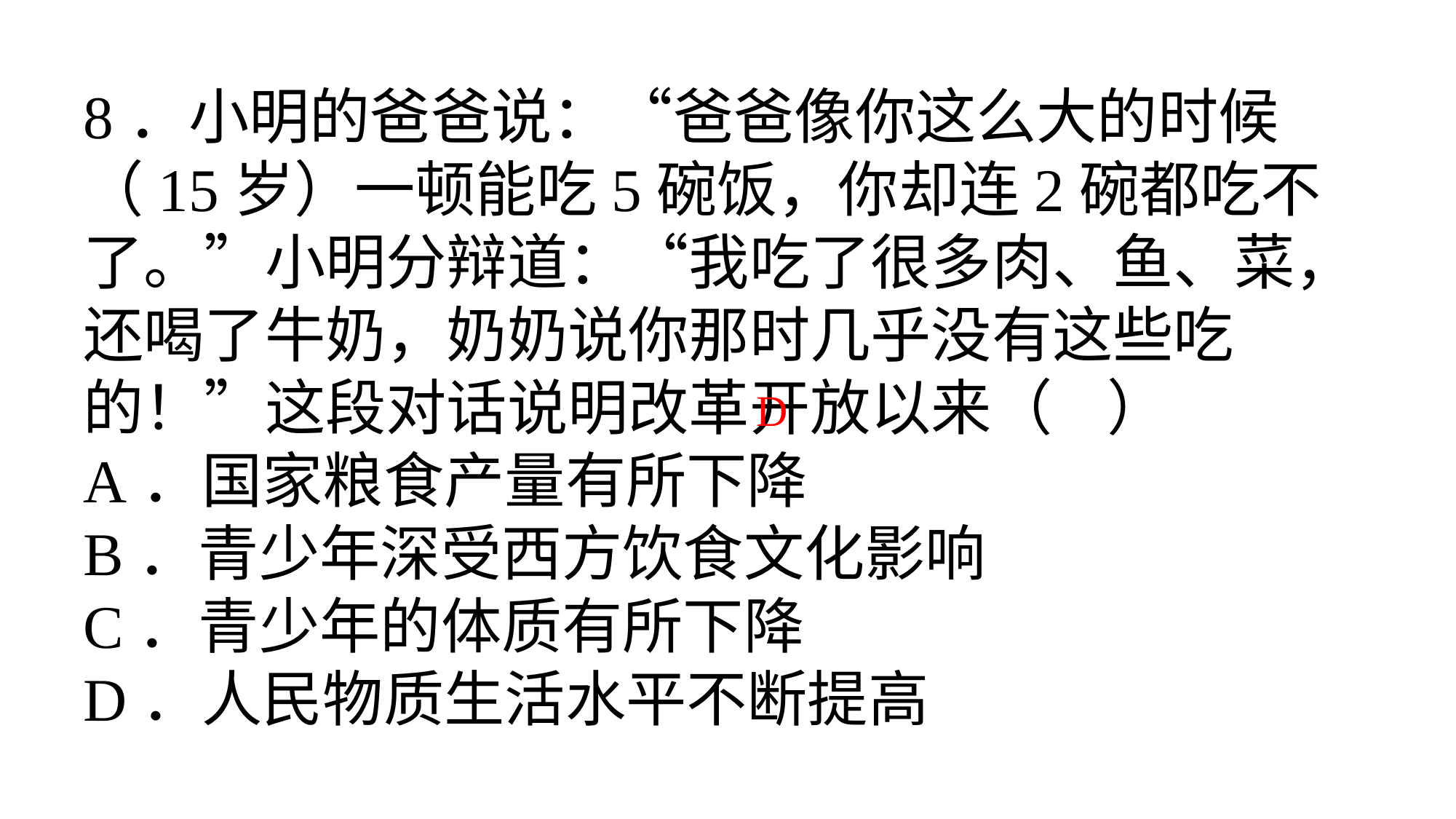

8．小明的爸爸说：“爸爸像你这么大的时候（15岁）一顿能吃5碗饭，你却连2碗都吃不了。”小明分辩道：“我吃了很多肉、鱼、菜，还喝了牛奶，奶奶说你那时几乎没有这些吃的！”这段对话说明改革开放以来（    ）
A．国家粮食产量有所下降
B．青少年深受西方饮食文化影响
C．青少年的体质有所下降
D．人民物质生活水平不断提高
D